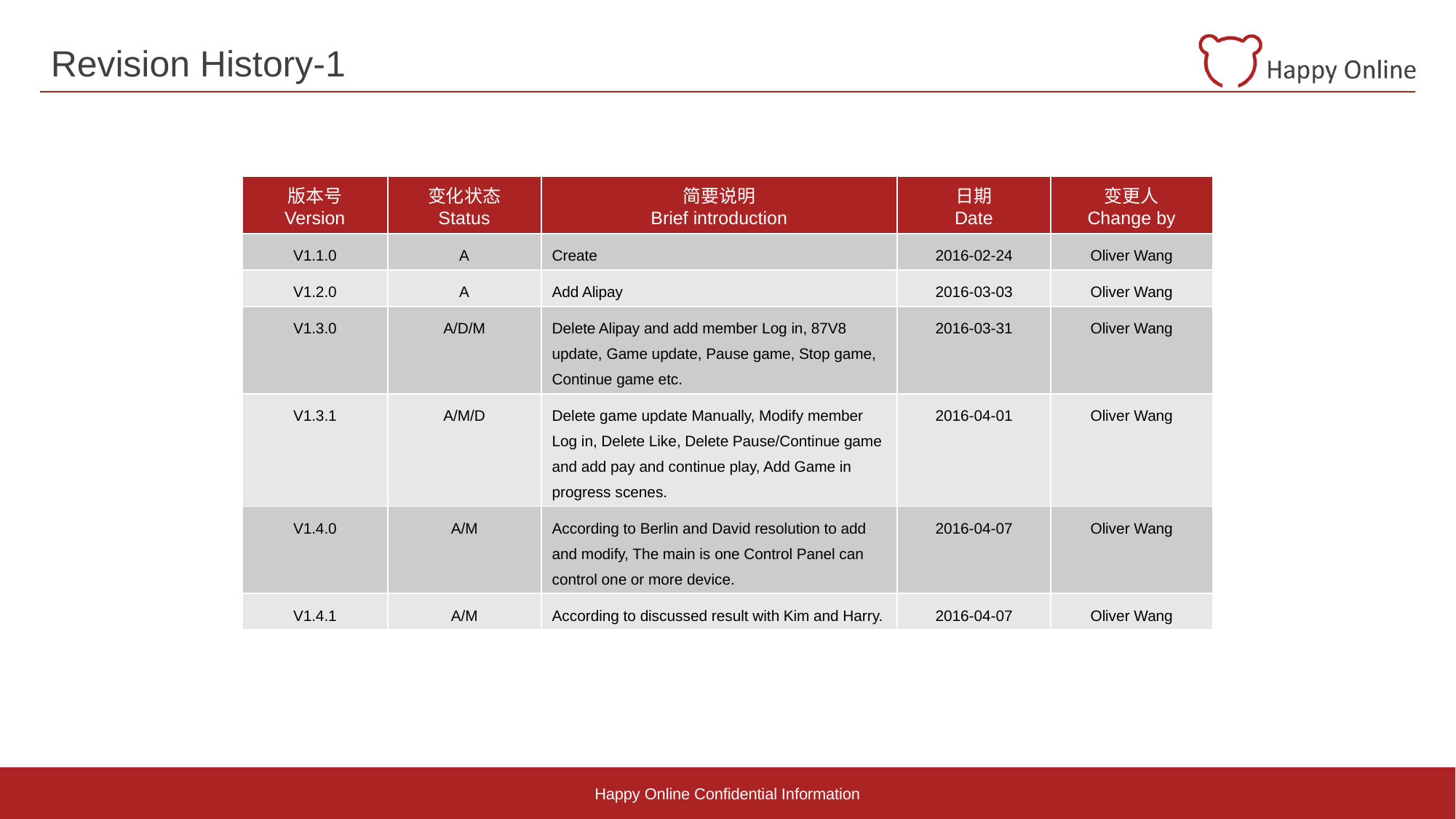

# Revision History-1
| 版本号 Version | 变化状态 Status | 简要说明 Brief introduction | 日期 Date | 变更人 Change by |
| --- | --- | --- | --- | --- |
| V1.1.0 | A | Create | 2016-02-24 | Oliver Wang |
| V1.2.0 | A | Add Alipay | 2016-03-03 | Oliver Wang |
| V1.3.0 | A/D/M | Delete Alipay and add member Log in, 87V8 update, Game update, Pause game, Stop game, Continue game etc. | 2016-03-31 | Oliver Wang |
| V1.3.1 | A/M/D | Delete game update Manually, Modify member Log in, Delete Like, Delete Pause/Continue game and add pay and continue play, Add Game in progress scenes. | 2016-04-01 | Oliver Wang |
| V1.4.0 | A/M | According to Berlin and David resolution to add and modify, The main is one Control Panel can control one or more device. | 2016-04-07 | Oliver Wang |
| V1.4.1 | A/M | According to discussed result with Kim and Harry. | 2016-04-07 | Oliver Wang |